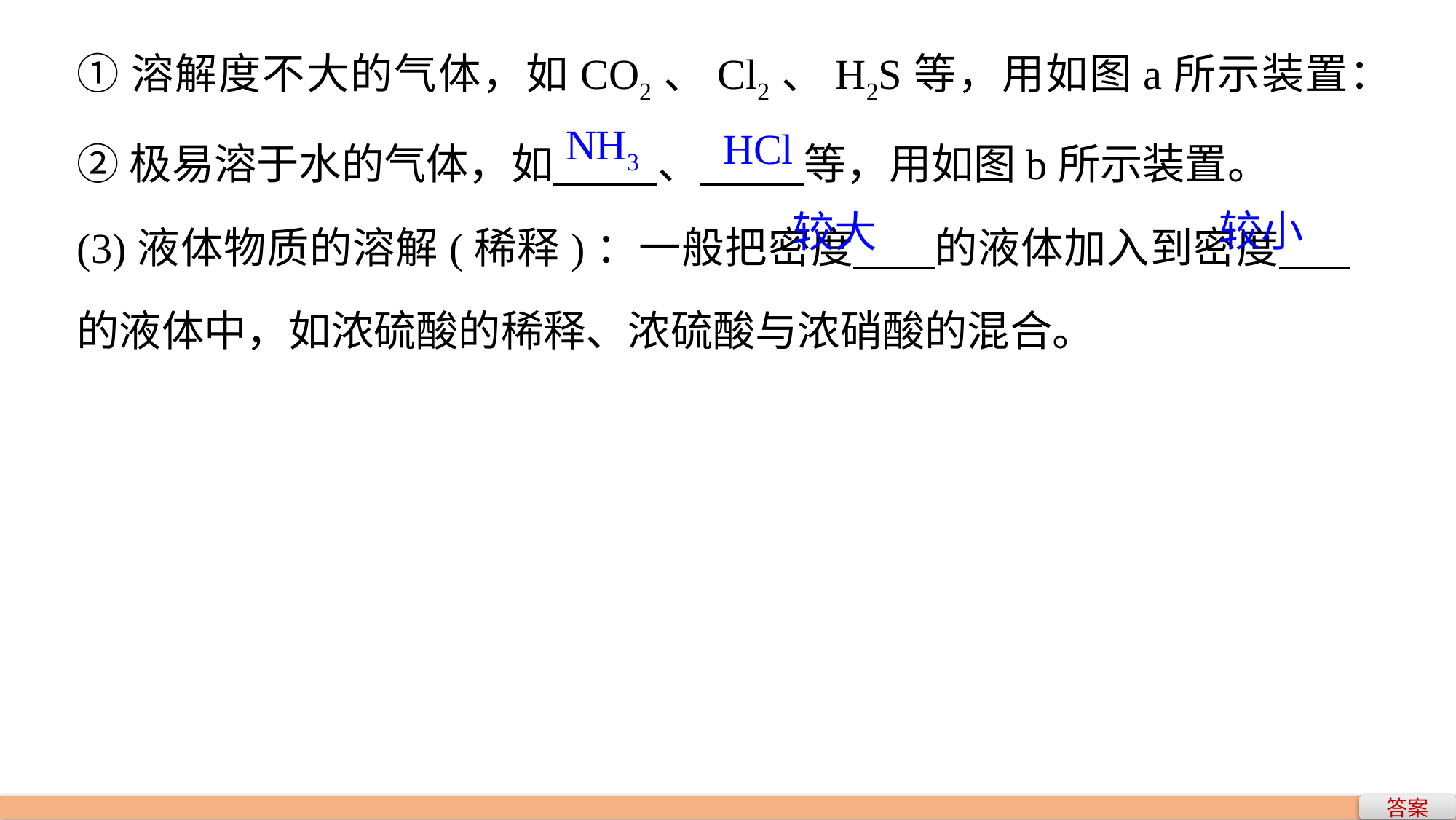

①溶解度不大的气体，如CO2、Cl2、H2S等，用如图a所示装置：
②极易溶于水的气体，如           、           等，用如图b所示装置。
(3)液体物质的溶解(稀释)：一般把密度        的液体加入到密度        的液体中，如浓硫酸的稀释、浓硫酸与浓硝酸的混合。
NH3
HCl
较小
较大
答案